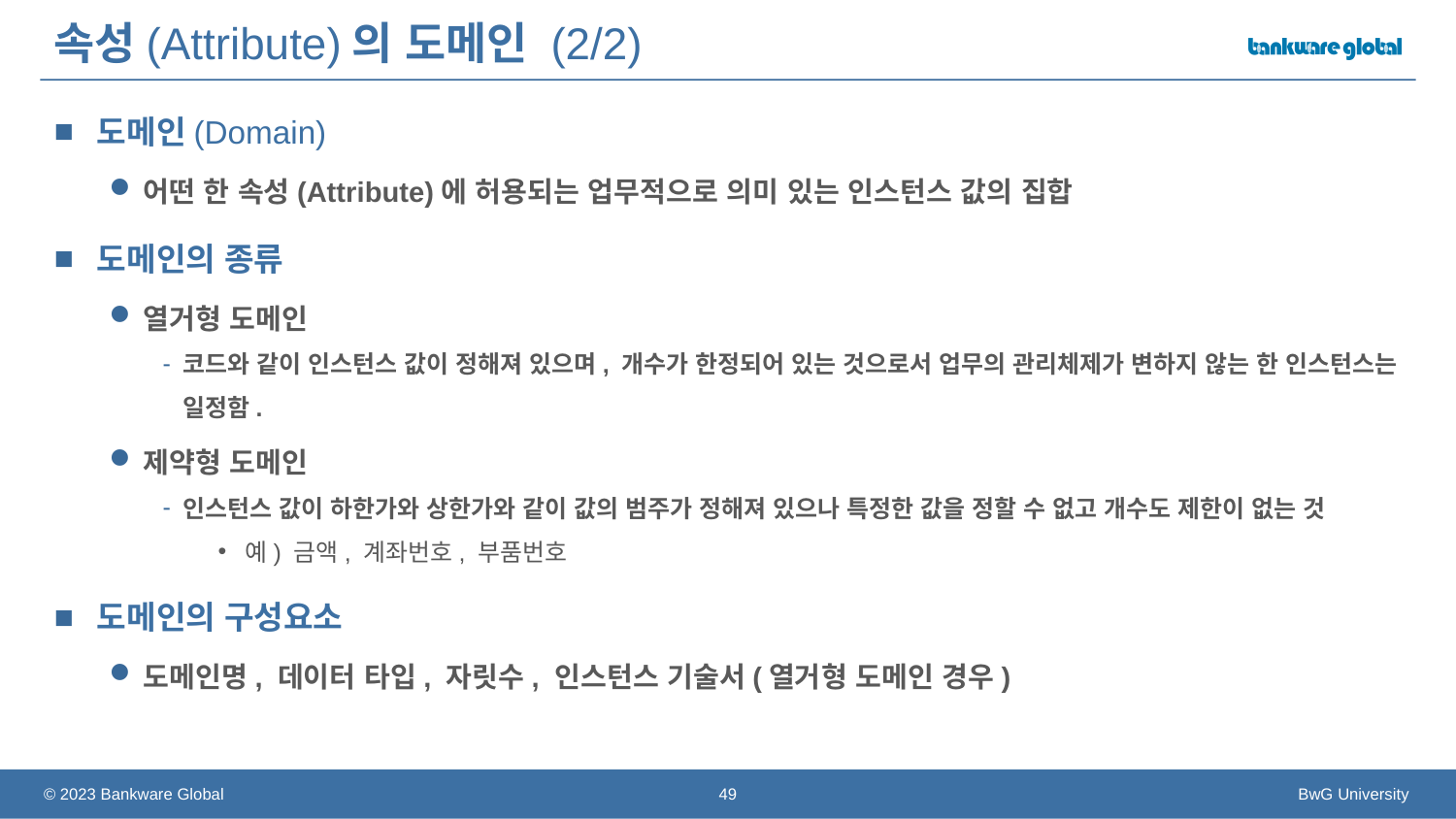

# 속성(Attribute)의 도메인 (2/2)
도메인(Domain)
어떤 한 속성(Attribute)에 허용되는 업무적으로 의미 있는 인스턴스 값의 집합
도메인의 종류
열거형 도메인
코드와 같이 인스턴스 값이 정해져 있으며, 개수가 한정되어 있는 것으로서 업무의 관리체제가 변하지 않는 한 인스턴스는 일정함.
제약형 도메인
인스턴스 값이 하한가와 상한가와 같이 값의 범주가 정해져 있으나 특정한 값을 정할 수 없고 개수도 제한이 없는 것
예) 금액, 계좌번호, 부품번호
도메인의 구성요소
도메인명, 데이터 타입, 자릿수, 인스턴스 기술서(열거형 도메인 경우)

49